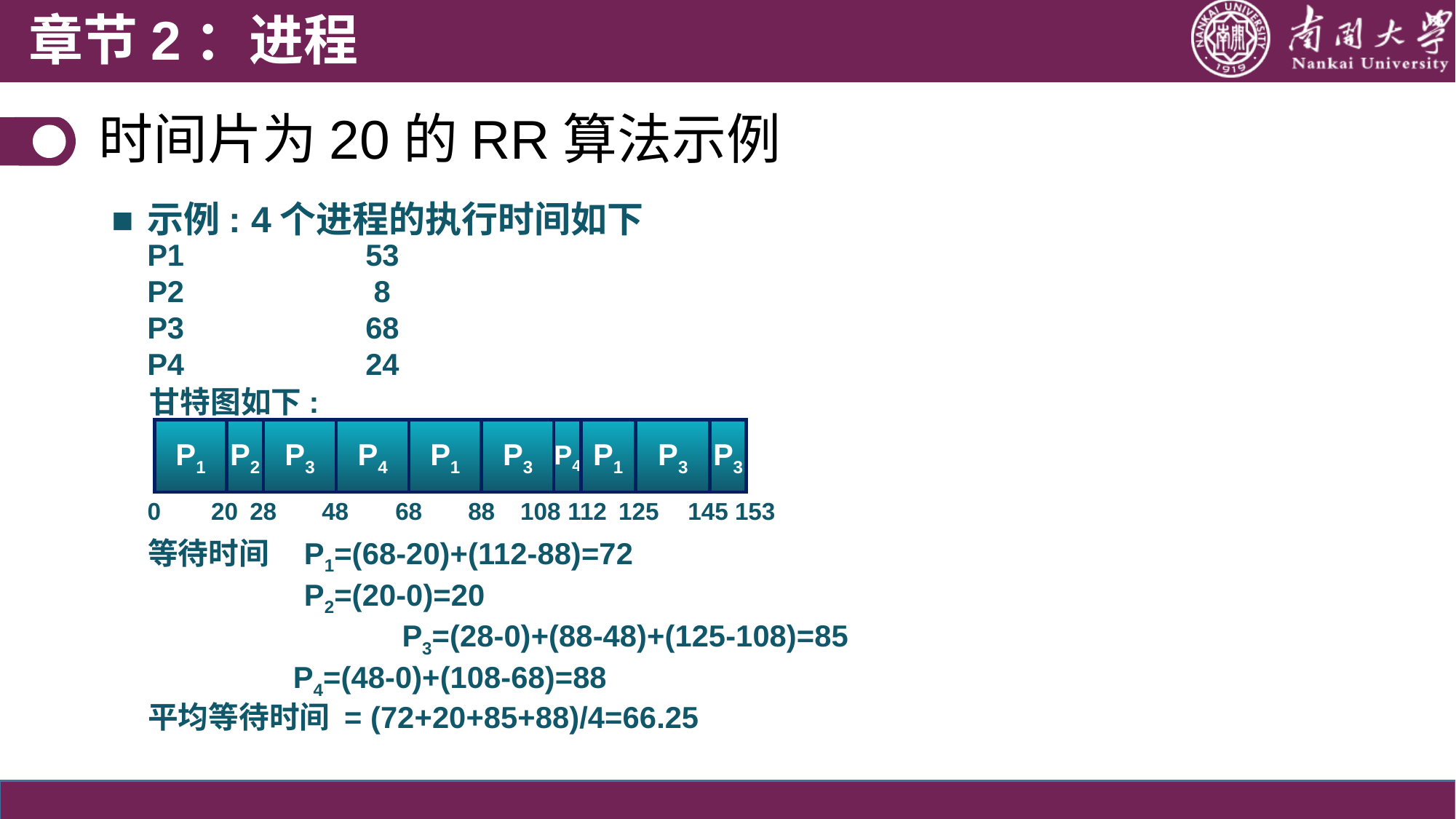

章节2：进程
时间片为20的RR算法示例

■
示例: 4个进程的执行时间如下
P1		53
P2		 8
P3		68
P4		24
甘特图如下:
P1
0
20
P2
28
P3
48
P4
68
P1
88
P3
108
P4
112
P1
125
P3
145
P3
153
等待时间    P1=(68-20)+(112-88)=72
　　　　    P2=(20-0)=20
	                P3=(28-0)+(88-48)+(125-108)=85
	   P4=(48-0)+(108-68)=88
平均等待时间 = (72+20+85+88)/4=66.25